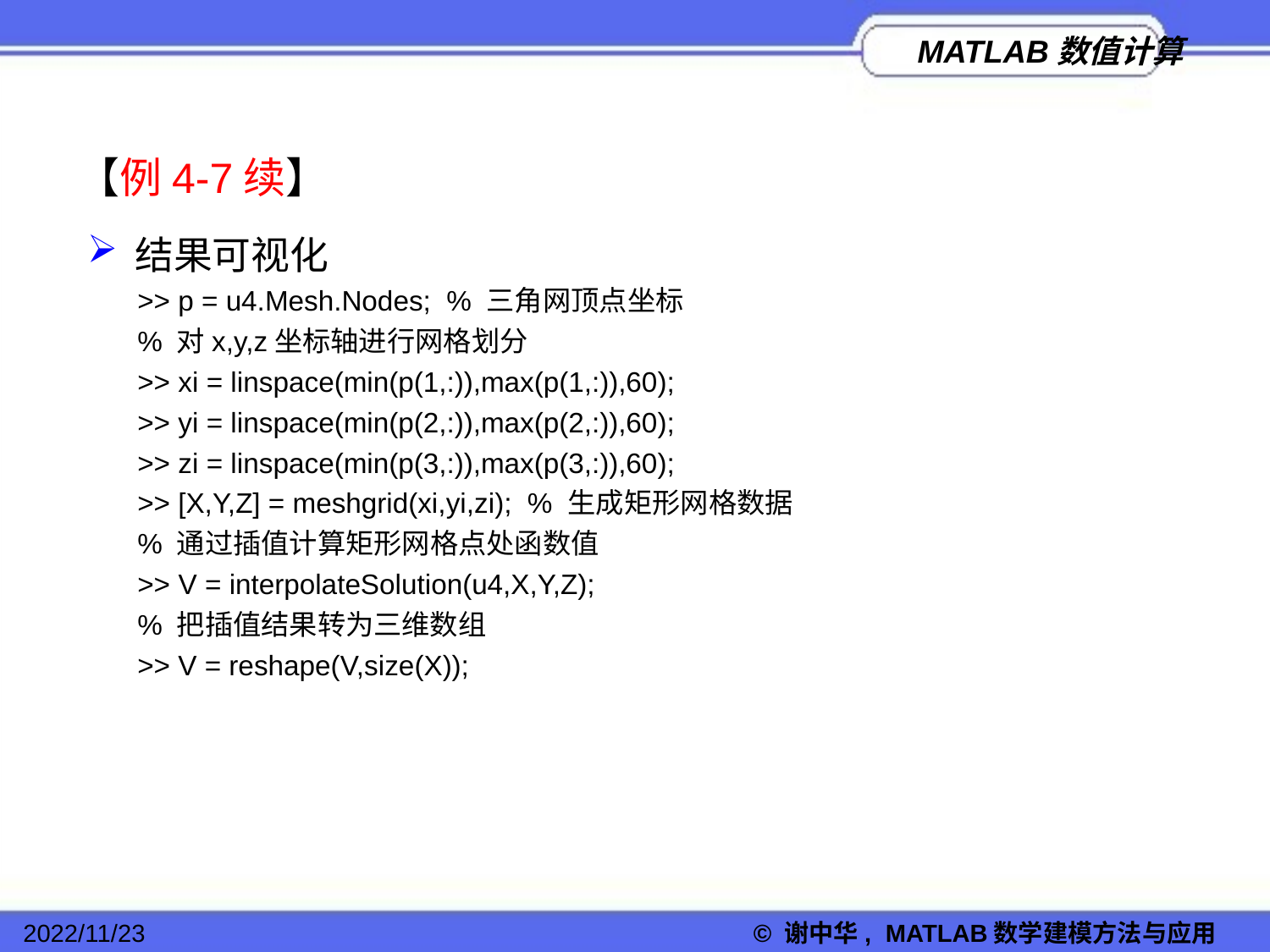

【例4-7续】
结果可视化
>> p = u4.Mesh.Nodes;  % 三角网顶点坐标
% 对x,y,z坐标轴进行网格划分
>> xi = linspace(min(p(1,:)),max(p(1,:)),60);
>> yi = linspace(min(p(2,:)),max(p(2,:)),60);
>> zi = linspace(min(p(3,:)),max(p(3,:)),60);
>> [X,Y,Z] = meshgrid(xi,yi,zi);  % 生成矩形网格数据
% 通过插值计算矩形网格点处函数值
>> V = interpolateSolution(u4,X,Y,Z);
% 把插值结果转为三维数组
>> V = reshape(V,size(X));
2022/11/23
© 谢中华,  MATLAB数学建模方法与应用